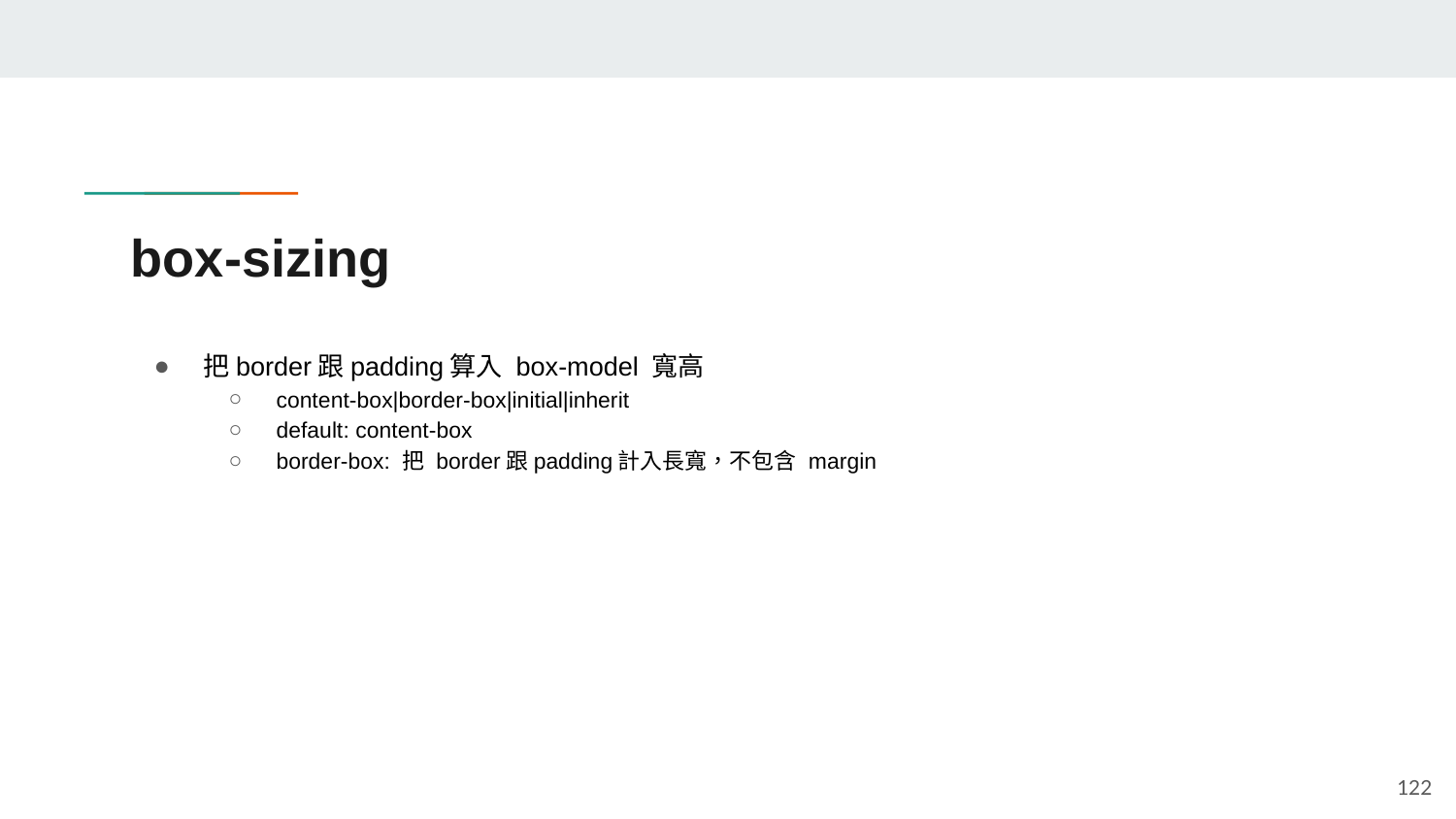

# box-sizing
把border跟padding算入 box-model 寬高
content-box|border-box|initial|inherit
default: content-box
border-box: 把 border跟padding計入長寬，不包含 margin

122